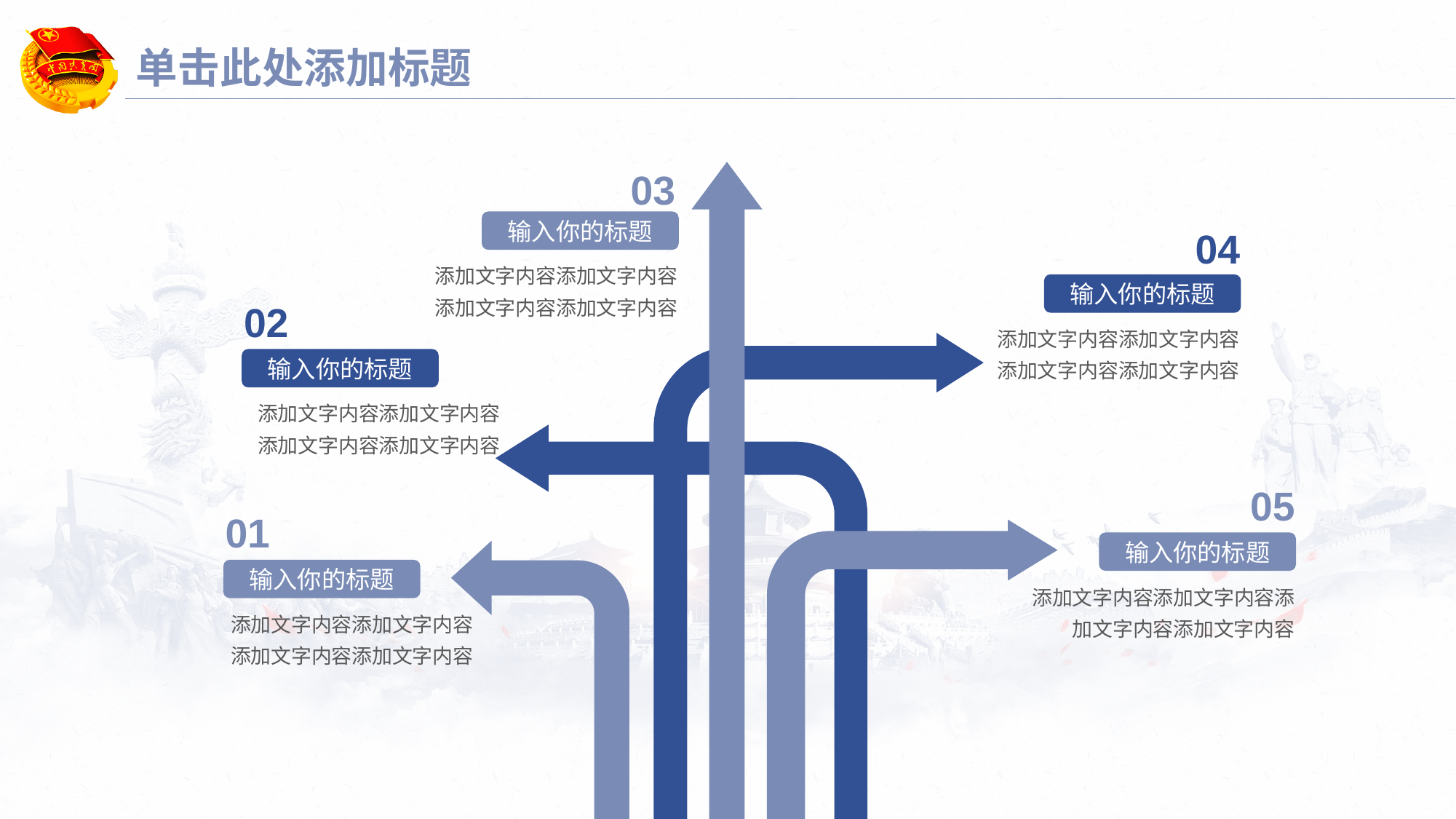

# 单击此处添加标题

03

输入你的标题
04
添加文字内容添加文字内容添加文字内容添加文字内容

输入你的标题
02
添加文字内容添加文字内容添加文字内容添加文字内容

输入你的标题
添加文字内容添加文字内容添加文字内容添加文字内容

05
01

输入你的标题

输入你的标题
添加文字内容添加文字内容添加文字内容添加文字内容
添加文字内容添加文字内容添加文字内容添加文字内容